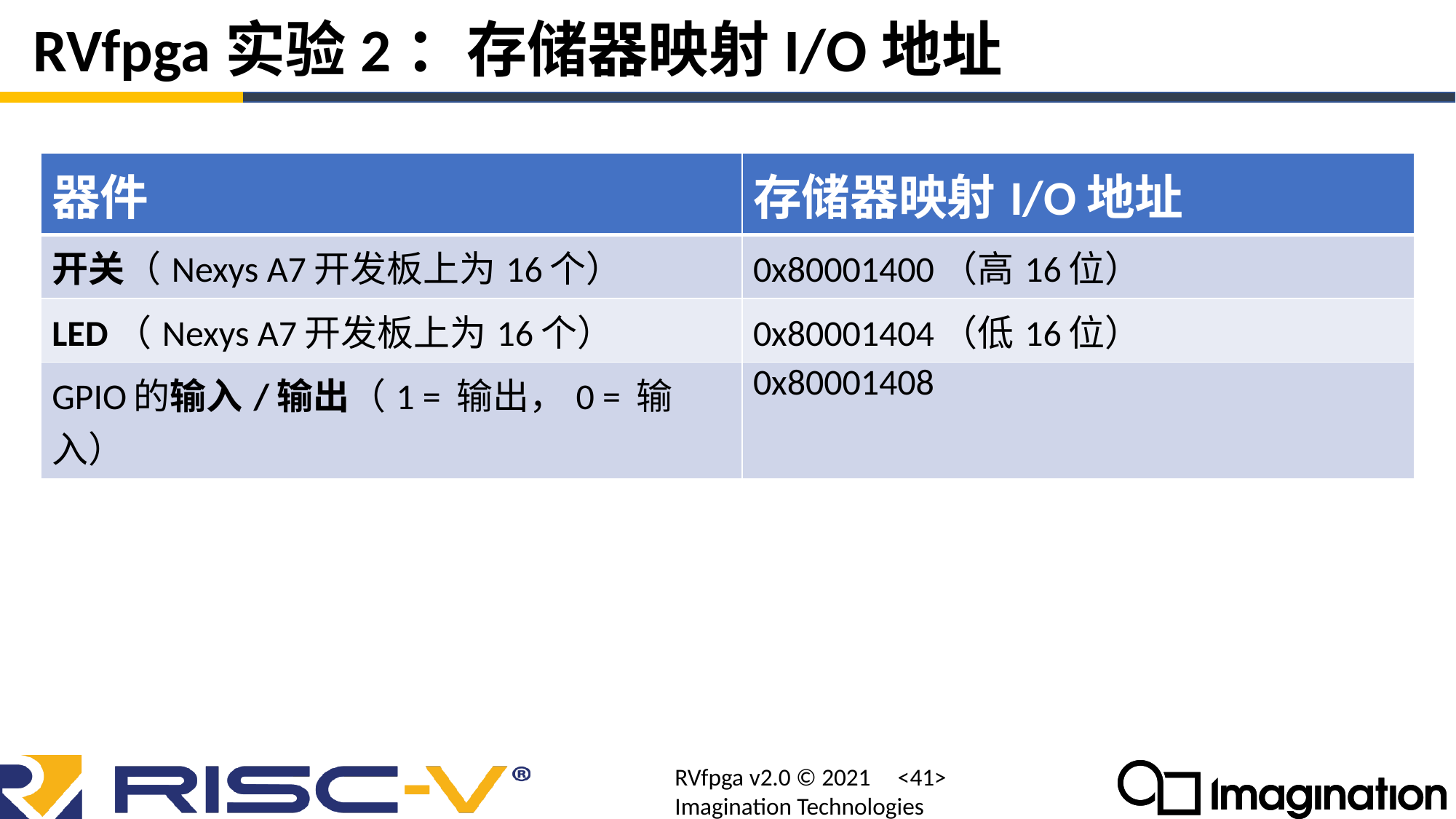

# RVfpga实验2：存储器映射I/O地址
| 器件 | 存储器映射I/O地址 |
| --- | --- |
| 开关（Nexys A7开发板上为16个） | 0x80001400（高16位） |
| LED（Nexys A7开发板上为16个） | 0x80001404（低16位） |
| GPIO的输入/输出（1 = 输出，0 = 输入） | 0x80001408 |